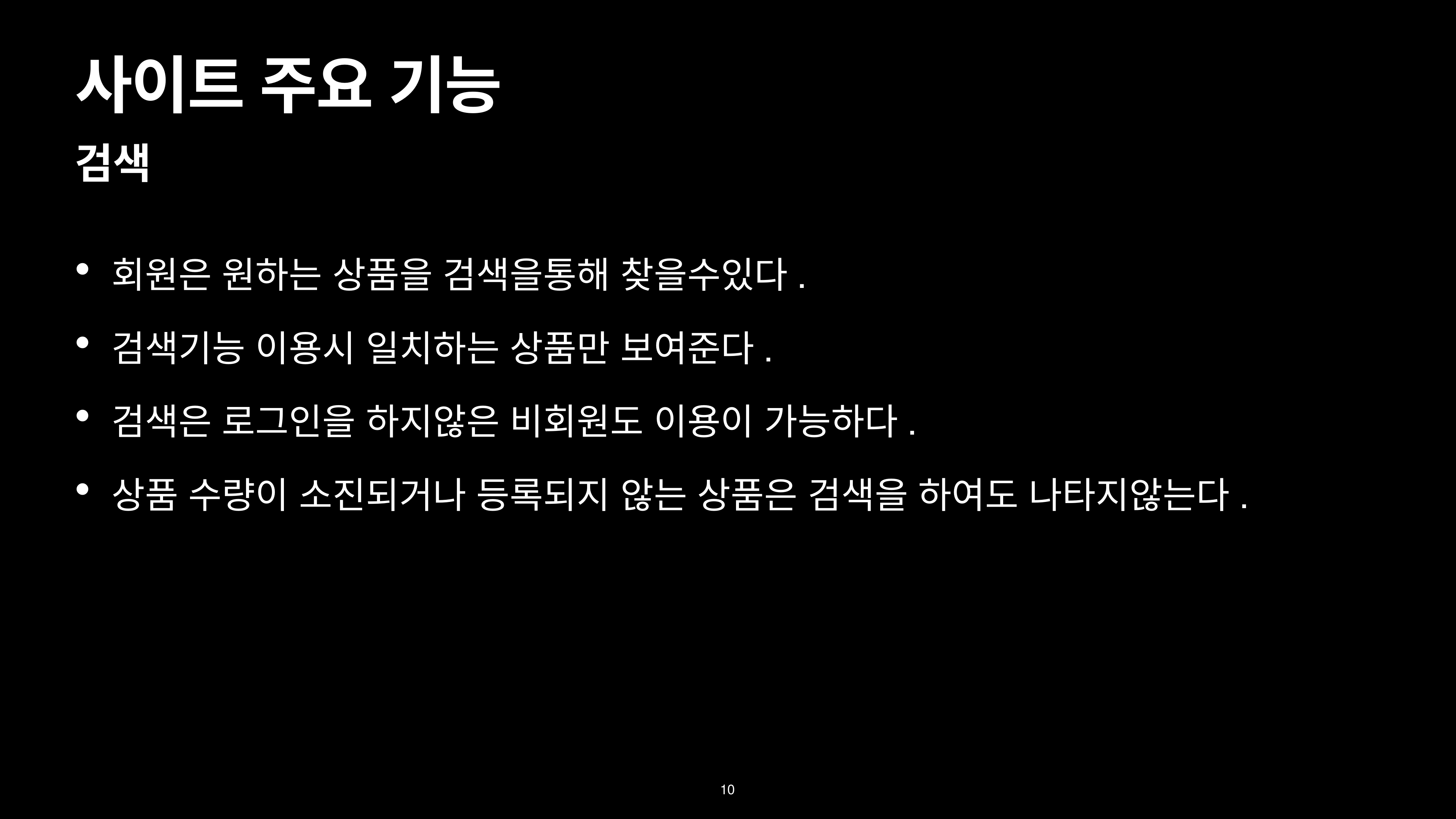

10
# 사이트 주요 기능
검색
회원은 원하는 상품을 검색을통해 찾을수있다.
검색기능 이용시 일치하는 상품만 보여준다.
검색은 로그인을 하지않은 비회원도 이용이 가능하다.
상품 수량이 소진되거나 등록되지 않는 상품은 검색을 하여도 나타지않는다.